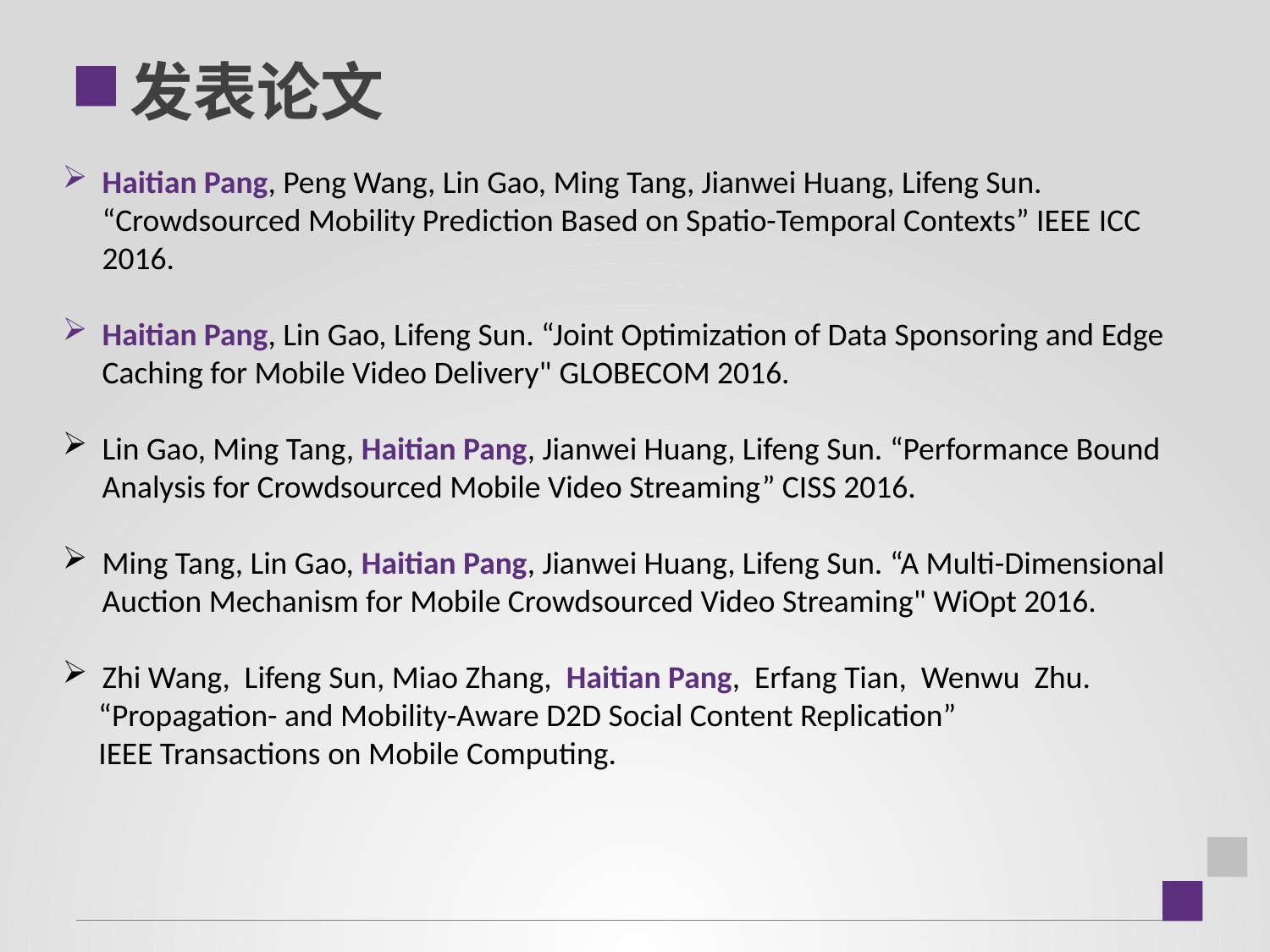

发表论文

Haitian Pang, Peng Wang, Lin Gao, Ming Tang, Jianwei Huang, Lifeng Sun. “Crowdsourced Mobility Prediction Based on Spatio-Temporal Contexts” IEEE ICC 2016.

Haitian Pang, Lin Gao, Lifeng Sun. “Joint Optimization of Data Sponsoring and Edge Caching for Mobile Video Delivery" GLOBECOM 2016.

Lin Gao, Ming Tang, Haitian Pang, Jianwei Huang, Lifeng Sun. “Performance Bound Analysis for Crowdsourced Mobile Video Streaming” CISS 2016.

Ming Tang, Lin Gao, Haitian Pang, Jianwei Huang, Lifeng Sun. “A Multi-Dimensional Auction Mechanism for Mobile Crowdsourced Video Streaming" WiOpt 2016.

Zhi Wang,  Lifeng Sun, Miao Zhang,  Haitian Pang,  Erfang Tian,  Wenwu  Zhu.
     “Propagation- and Mobility-Aware D2D Social Content Replication”
     IEEE Transactions on Mobile Computing.